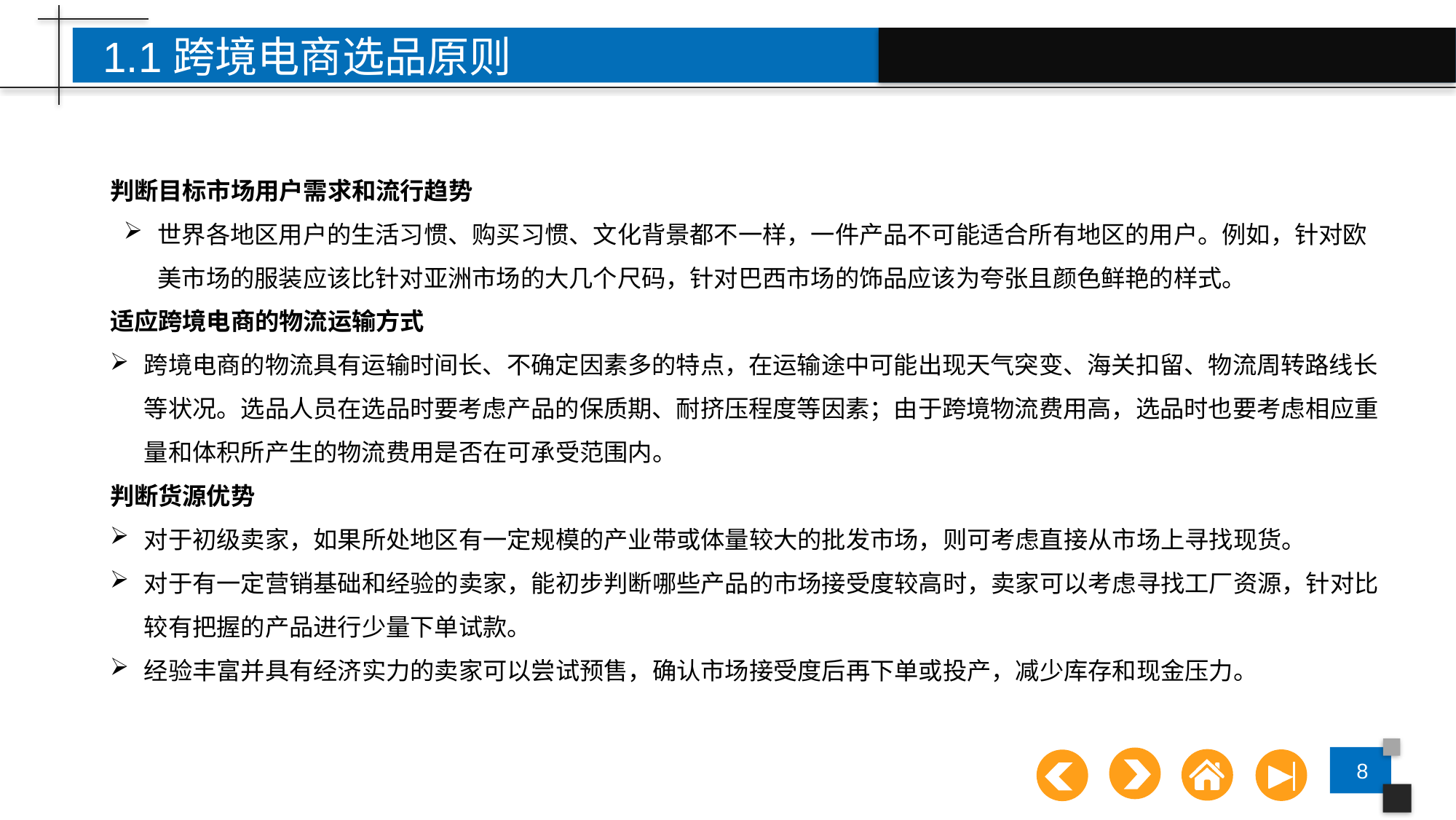

1.1跨境电商选品原则
判断目标市场用户需求和流行趋势
世界各地区用户的生活习惯、购买习惯、文化背景都不一样，一件产品不可能适合所有地区的用户。例如，针对欧美市场的服装应该比针对亚洲市场的大几个尺码，针对巴西市场的饰品应该为夸张且颜色鲜艳的样式。
适应跨境电商的物流运输方式
跨境电商的物流具有运输时间长、不确定因素多的特点，在运输途中可能出现天气突变、海关扣留、物流周转路线长等状况。选品人员在选品时要考虑产品的保质期、耐挤压程度等因素；由于跨境物流费用高，选品时也要考虑相应重量和体积所产生的物流费用是否在可承受范围内。
判断货源优势
对于初级卖家，如果所处地区有一定规模的产业带或体量较大的批发市场，则可考虑直接从市场上寻找现货。
对于有一定营销基础和经验的卖家，能初步判断哪些产品的市场接受度较高时，卖家可以考虑寻找工厂资源，针对比较有把握的产品进行少量下单试款。
经验丰富并具有经济实力的卖家可以尝试预售，确认市场接受度后再下单或投产，减少库存和现金压力。